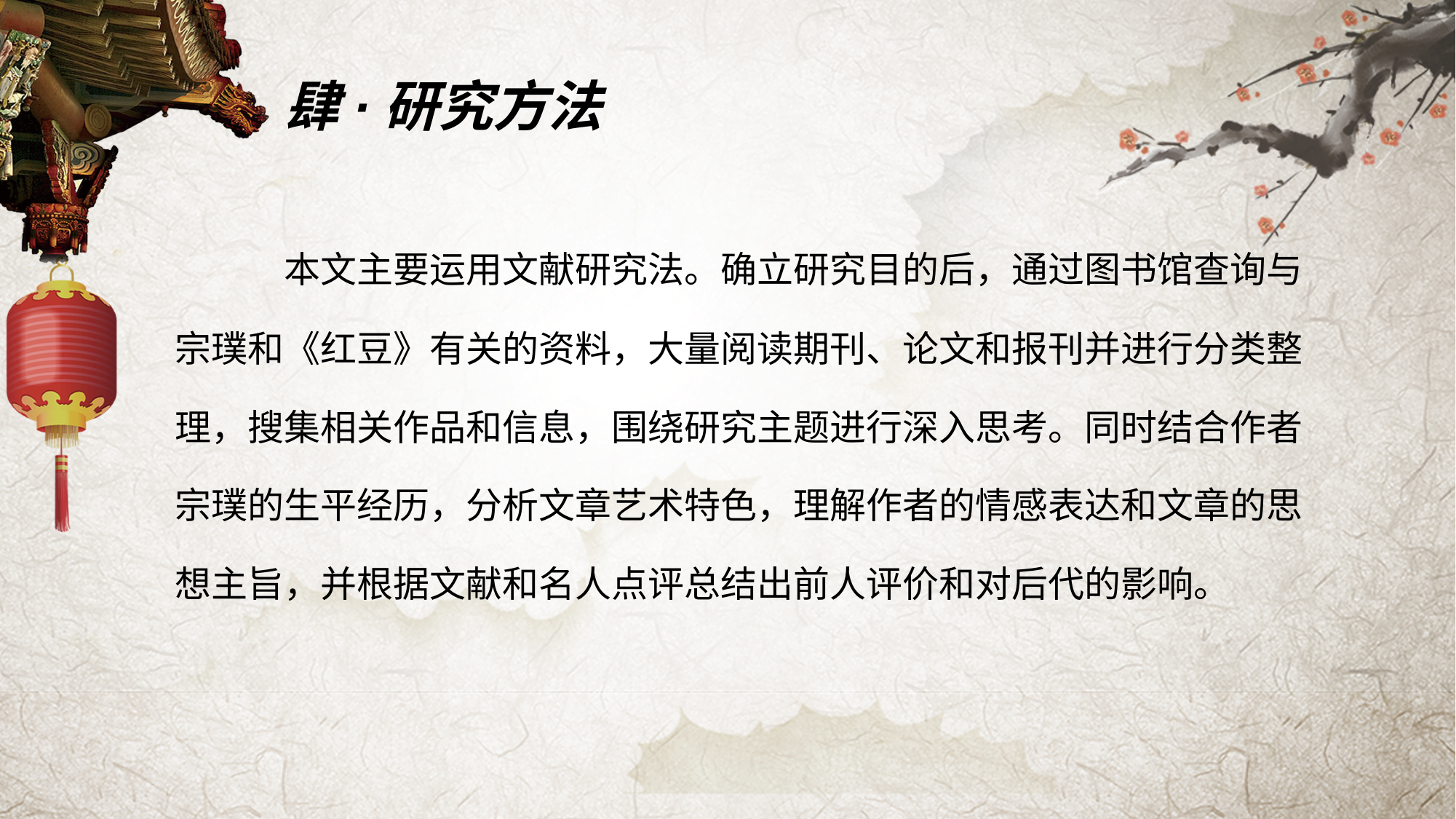

肆·研究方法
	本文主要运用文献研究法。确立研究目的后，通过图书馆查询与宗璞和《红豆》有关的资料，大量阅读期刊、论文和报刊并进行分类整理，搜集相关作品和信息，围绕研究主题进行深入思考。同时结合作者宗璞的生平经历，分析文章艺术特色，理解作者的情感表达和文章的思想主旨，并根据文献和名人点评总结出前人评价和对后代的影响。